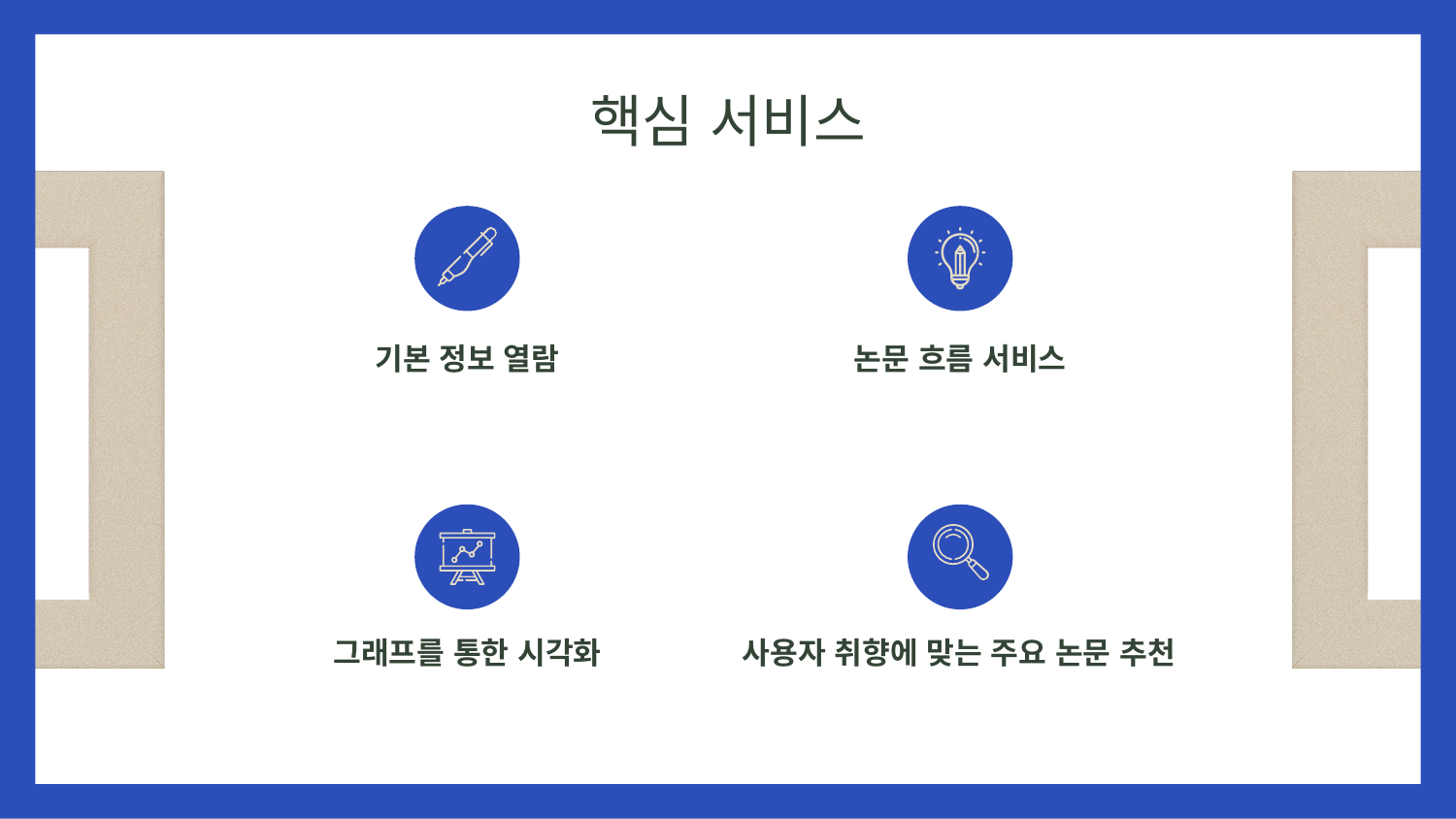

# 핵심 서비스

기본 정보 열람
논문 흐름 서비스

그래프를 통한 시각화
사용자 취향에 맞는 주요 논문 추천